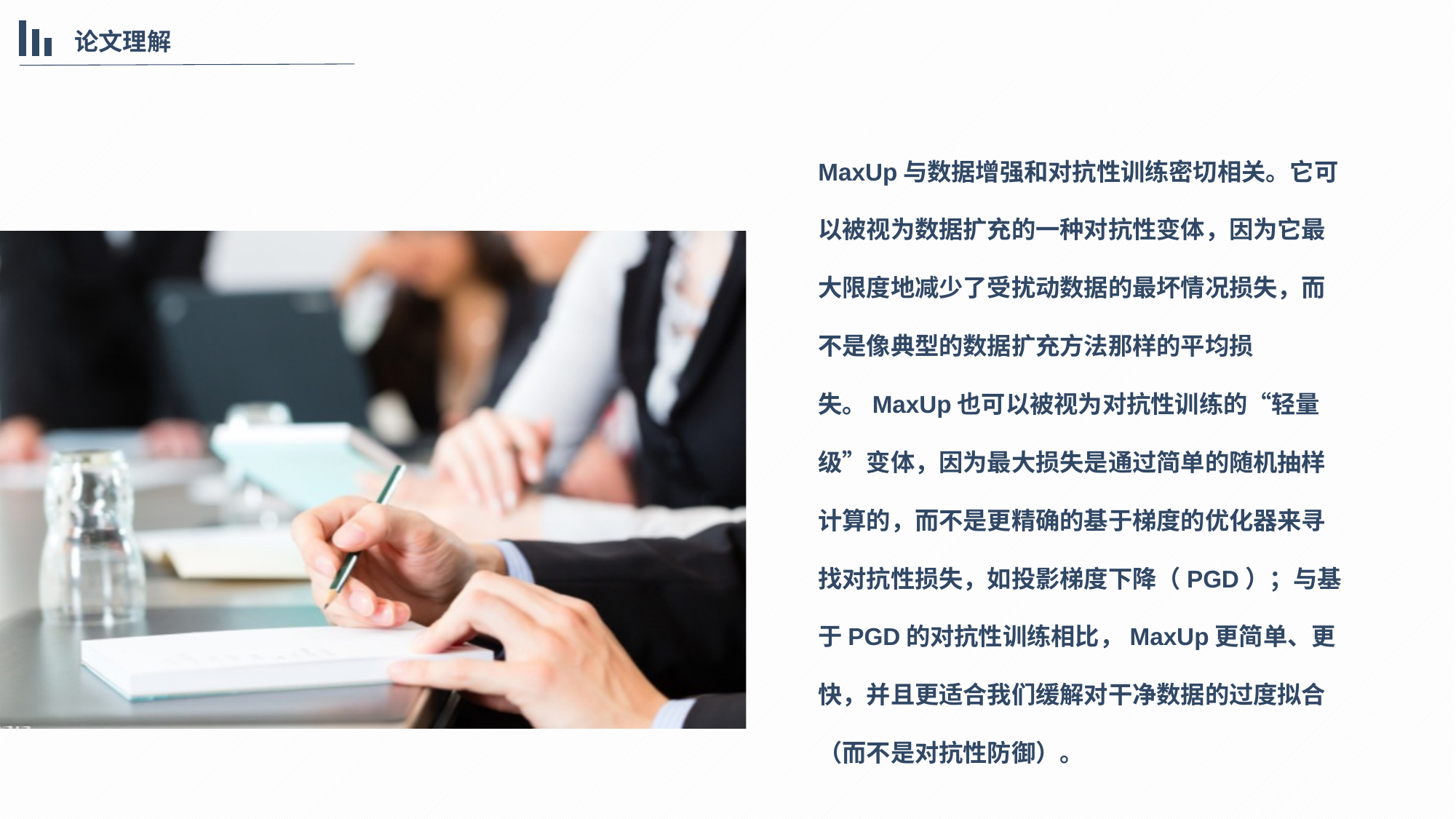

论文理解

MaxUp与数据增强和对抗性训练密切相关。它可以被视为数据扩充的一种对抗性变体，因为它最大限度地减少了受扰动数据的最坏情况损失，而不是像典型的数据扩充方法那样的平均损失。MaxUp也可以被视为对抗性训练的“轻量级”变体，因为最大损失是通过简单的随机抽样计算的，而不是更精确的基于梯度的优化器来寻找对抗性损失，如投影梯度下降（PGD）；与基于PGD的对抗性训练相比，MaxUp更简单、更快，并且更适合我们缓解对干净数据的过度拟合（而不是对抗性防御）。